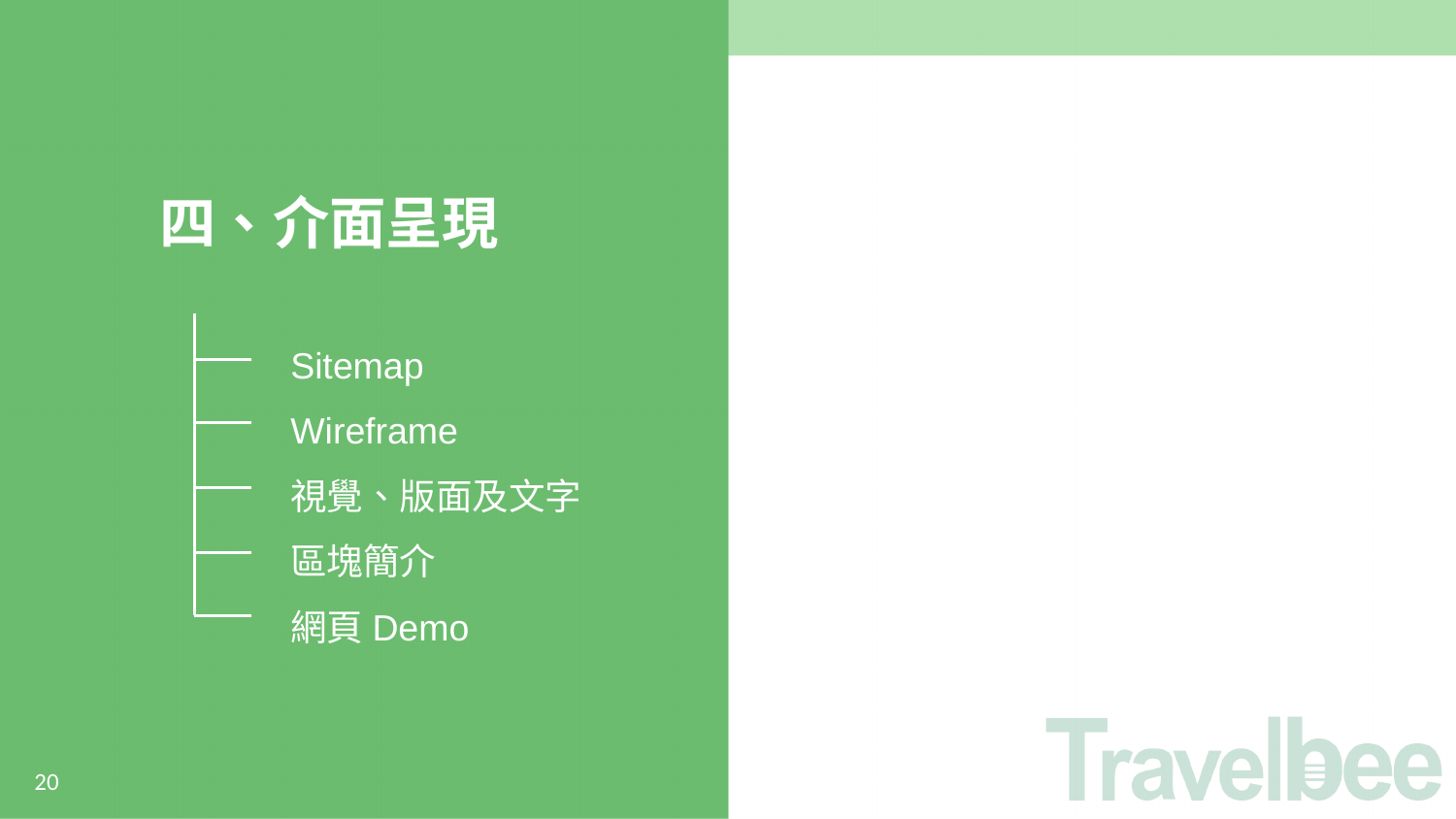

四、介面呈現
Sitemap
Wireframe
視覺、版面及文字
區塊簡介
網頁Demo

20